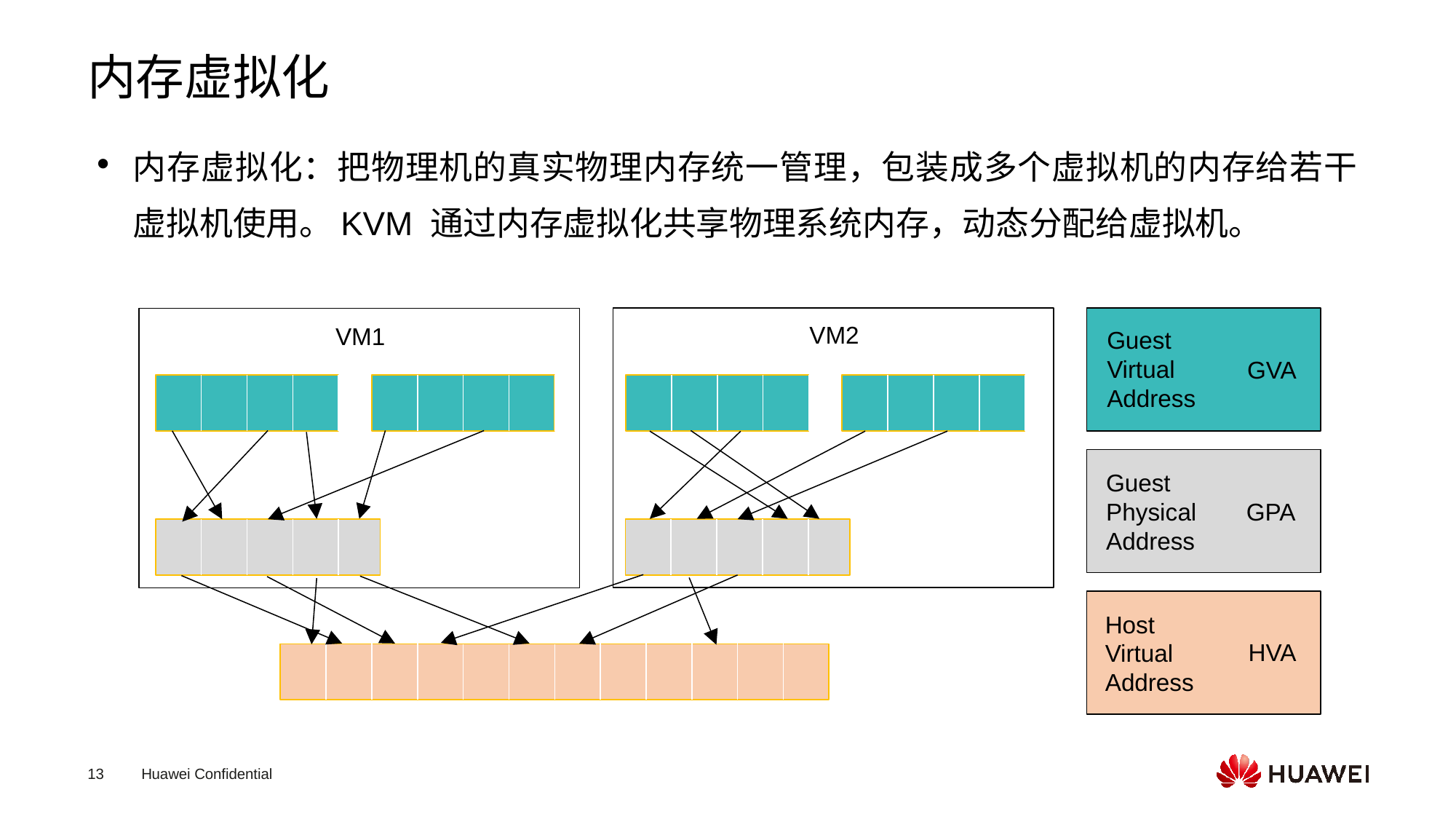

# 内存虚拟化
内存虚拟化：把物理机的真实物理内存统一管理，包装成多个虚拟机的内存给若干虚拟机使用。KVM 通过内存虚拟化共享物理系统内存，动态分配给虚拟机。

VM2
VM1
Guest
Virtual
Address
GVA

Guest
Physical
Address
GPA

Host
Virtual
Address
HVA